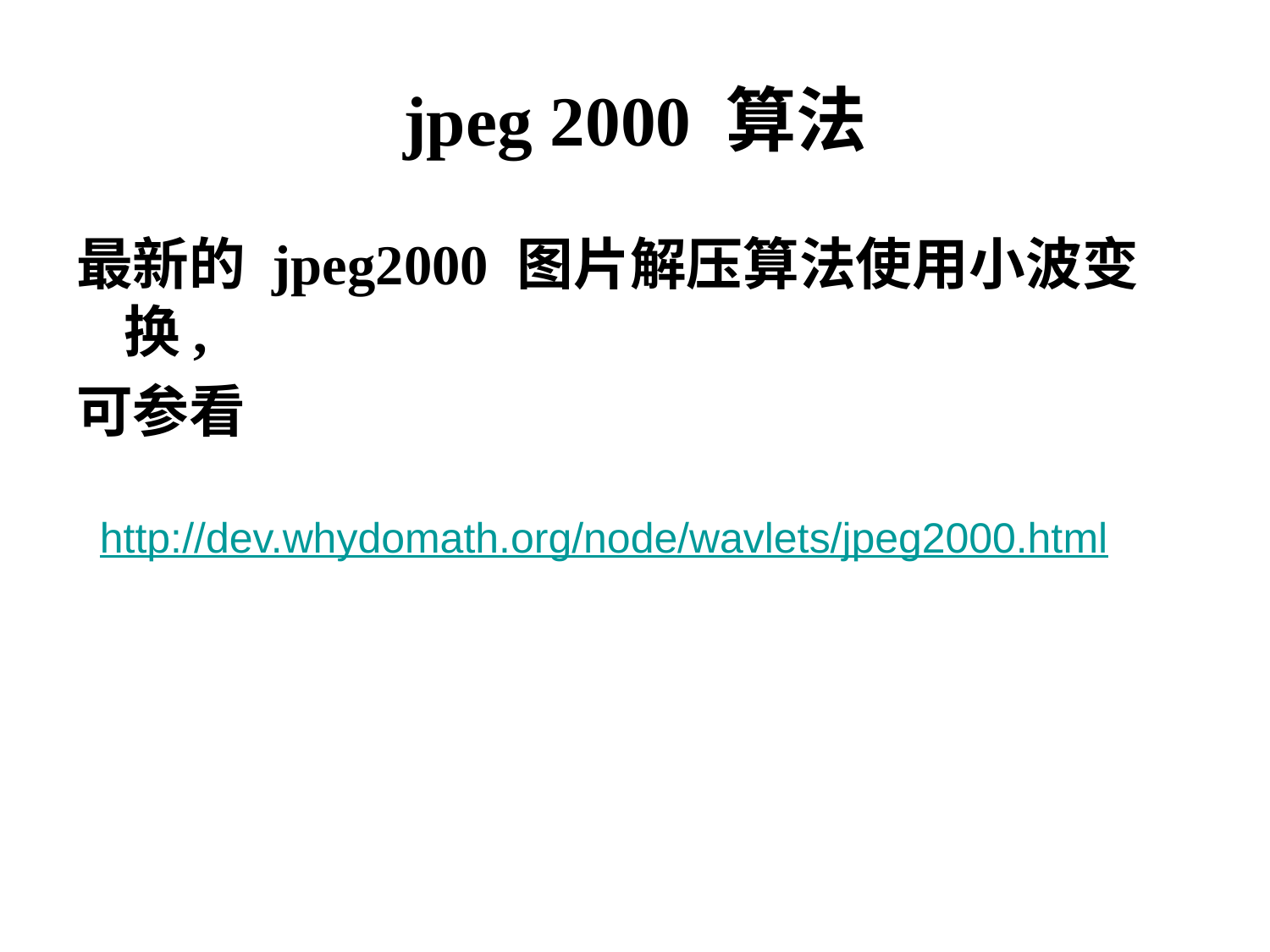

# jpeg 2000 算法
最新的 jpeg2000 图片解压算法使用小波变换,
可参看

  http://dev.whydomath.org/node/wavlets/jpeg2000.html